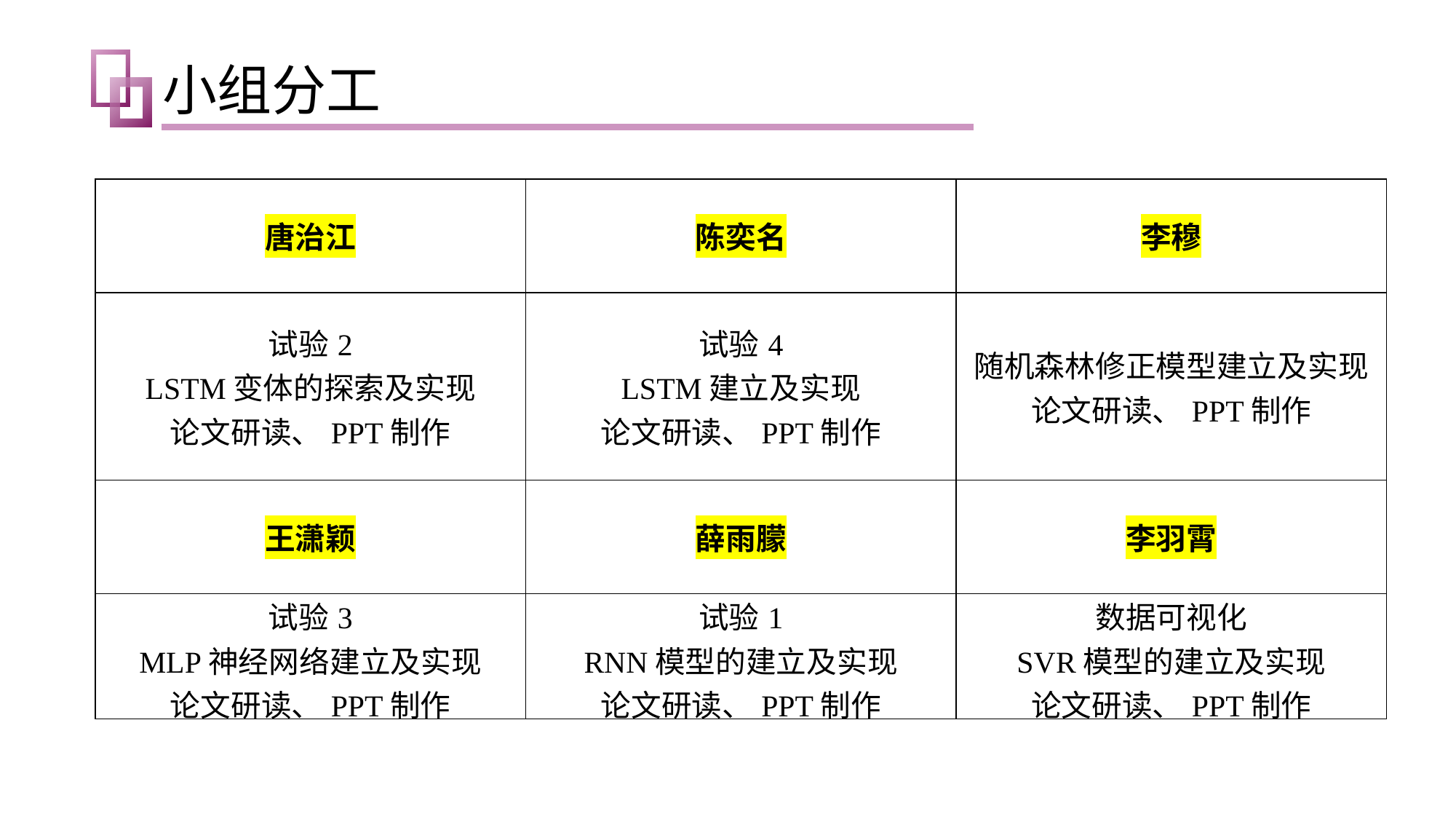

小组分工
| 唐治江 | 陈奕名 | 李穆 |
| --- | --- | --- |
| 试验2 LSTM变体的探索及实现 论文研读、PPT制作 | 试验4 LSTM建立及实现 论文研读、PPT制作 | 随机森林修正模型建立及实现 论文研读、PPT制作 |
| 王潇颖 | 薛雨朦 | 李羽霄 |
| 试验3 MLP神经网络建立及实现 论文研读、PPT制作 | 试验1 RNN模型的建立及实现 论文研读、PPT制作 | 数据可视化 SVR模型的建立及实现 论文研读、PPT制作 |